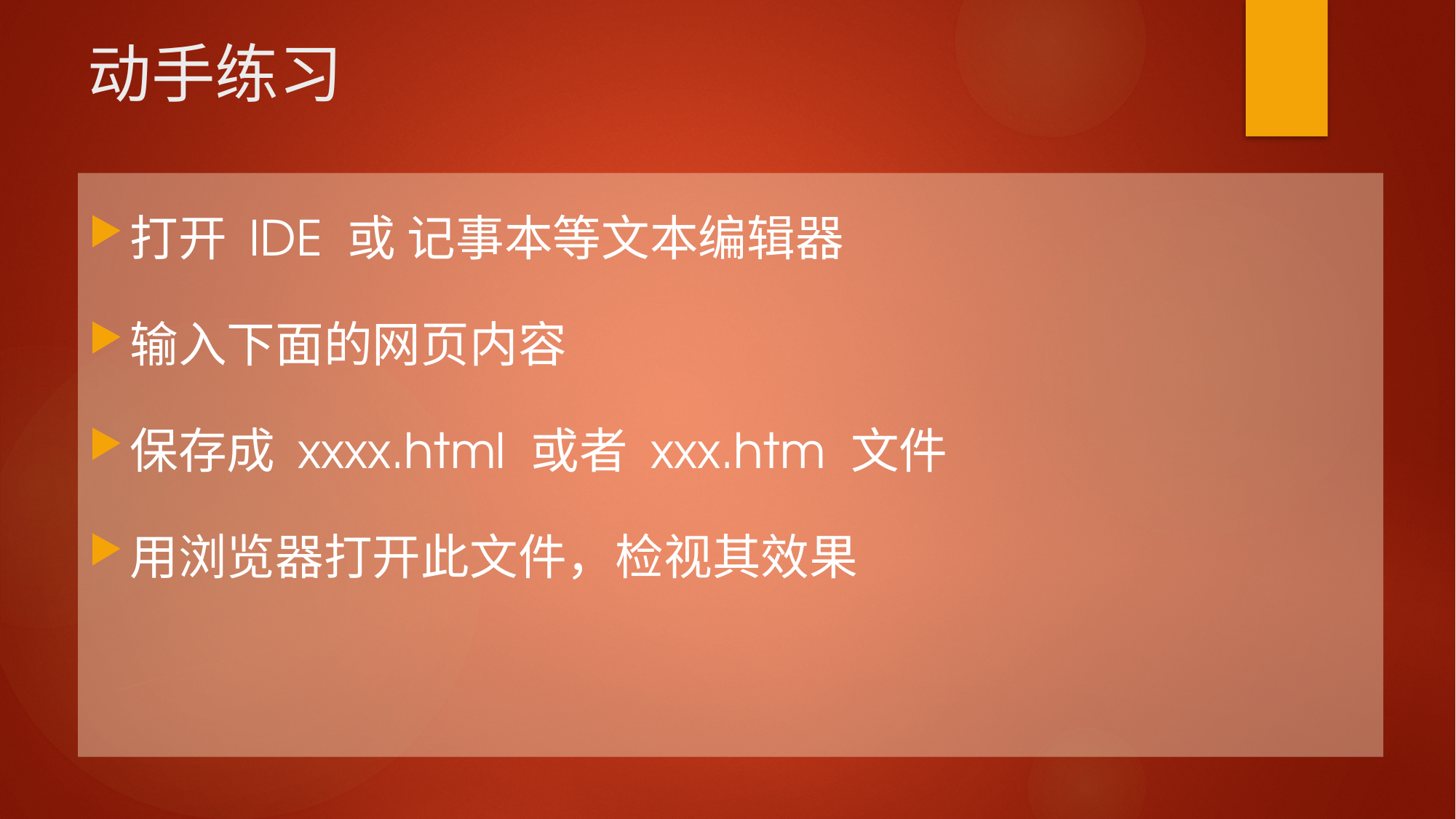

# 动手练习
打开 IDE 或 记事本等文本编辑器
输入下面的网页内容
保存成 xxxx.html 或者 xxx.htm 文件
用浏览器打开此文件，检视其效果